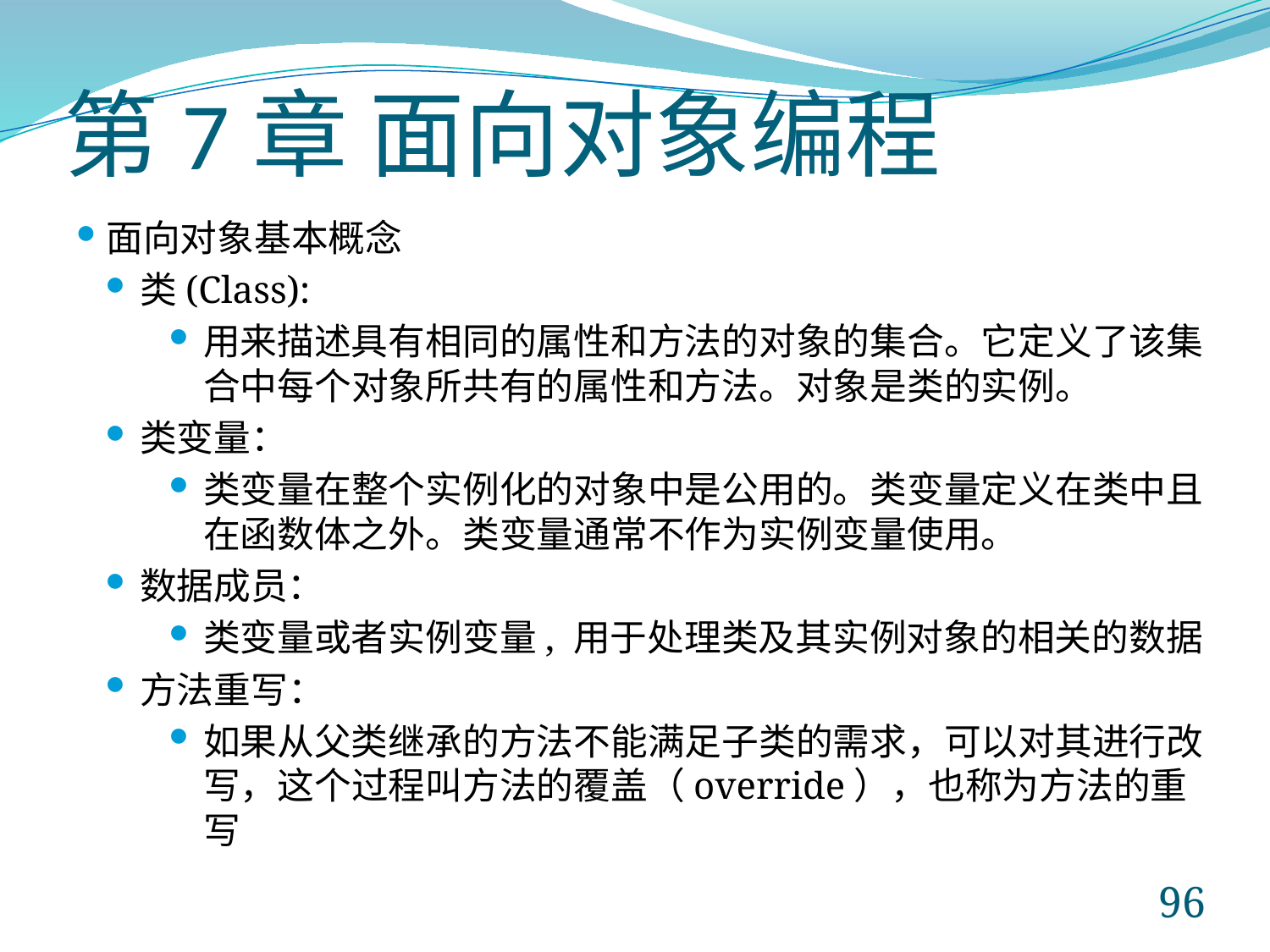

# 第7章 面向对象编程
面向对象基本概念
类(Class):
用来描述具有相同的属性和方法的对象的集合。它定义了该集合中每个对象所共有的属性和方法。对象是类的实例。
类变量：
类变量在整个实例化的对象中是公用的。类变量定义在类中且在函数体之外。类变量通常不作为实例变量使用。
数据成员：
类变量或者实例变量, 用于处理类及其实例对象的相关的数据
方法重写：
如果从父类继承的方法不能满足子类的需求，可以对其进行改写，这个过程叫方法的覆盖（override），也称为方法的重写

96